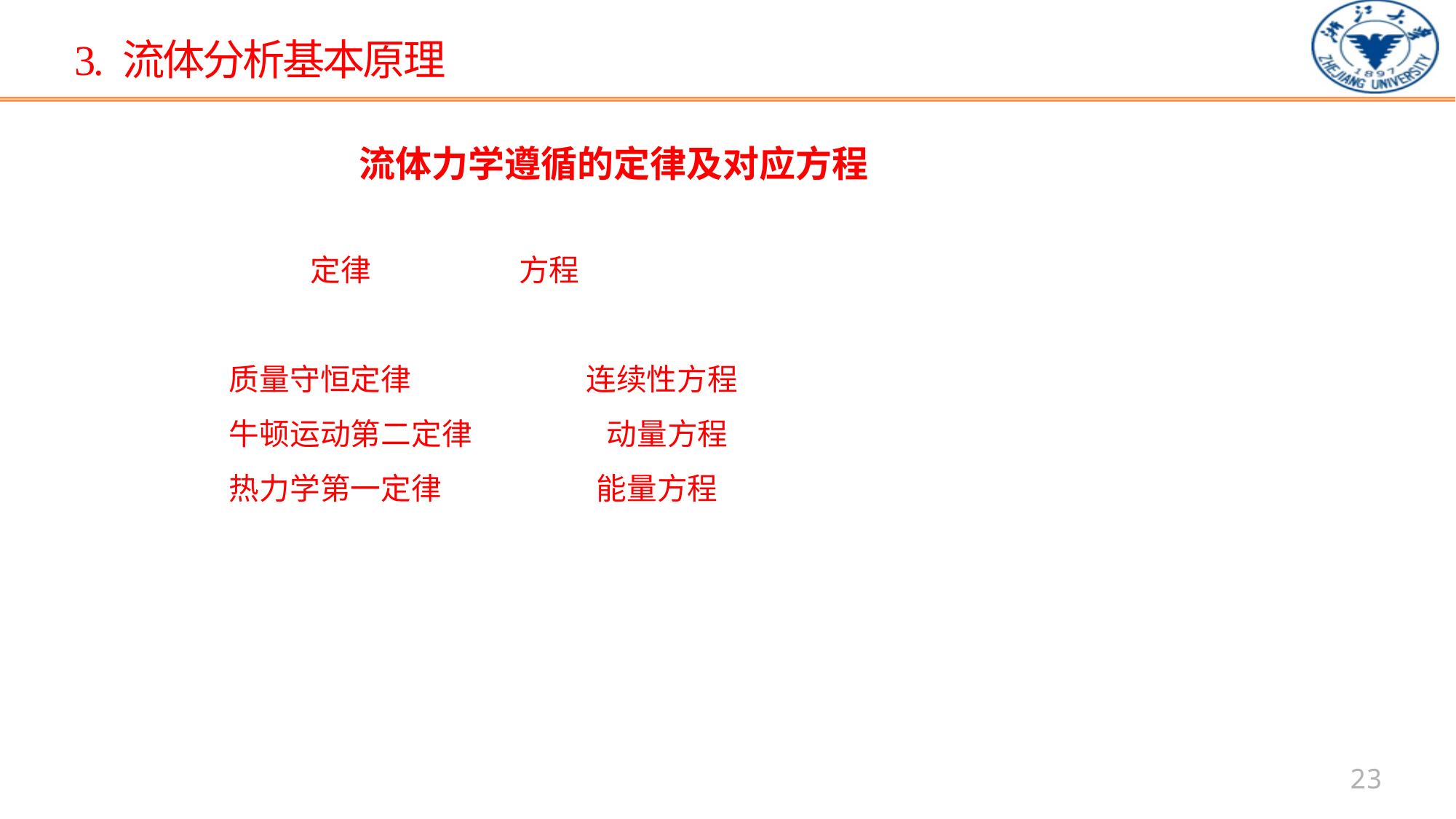

3. 流体分析基本原理
流体力学遵循的定律及对应方程
           定律                      方程

质量守恒定律                          连续性方程
牛顿运动第二定律                    动量方程
热力学第一定律                       能量方程
23